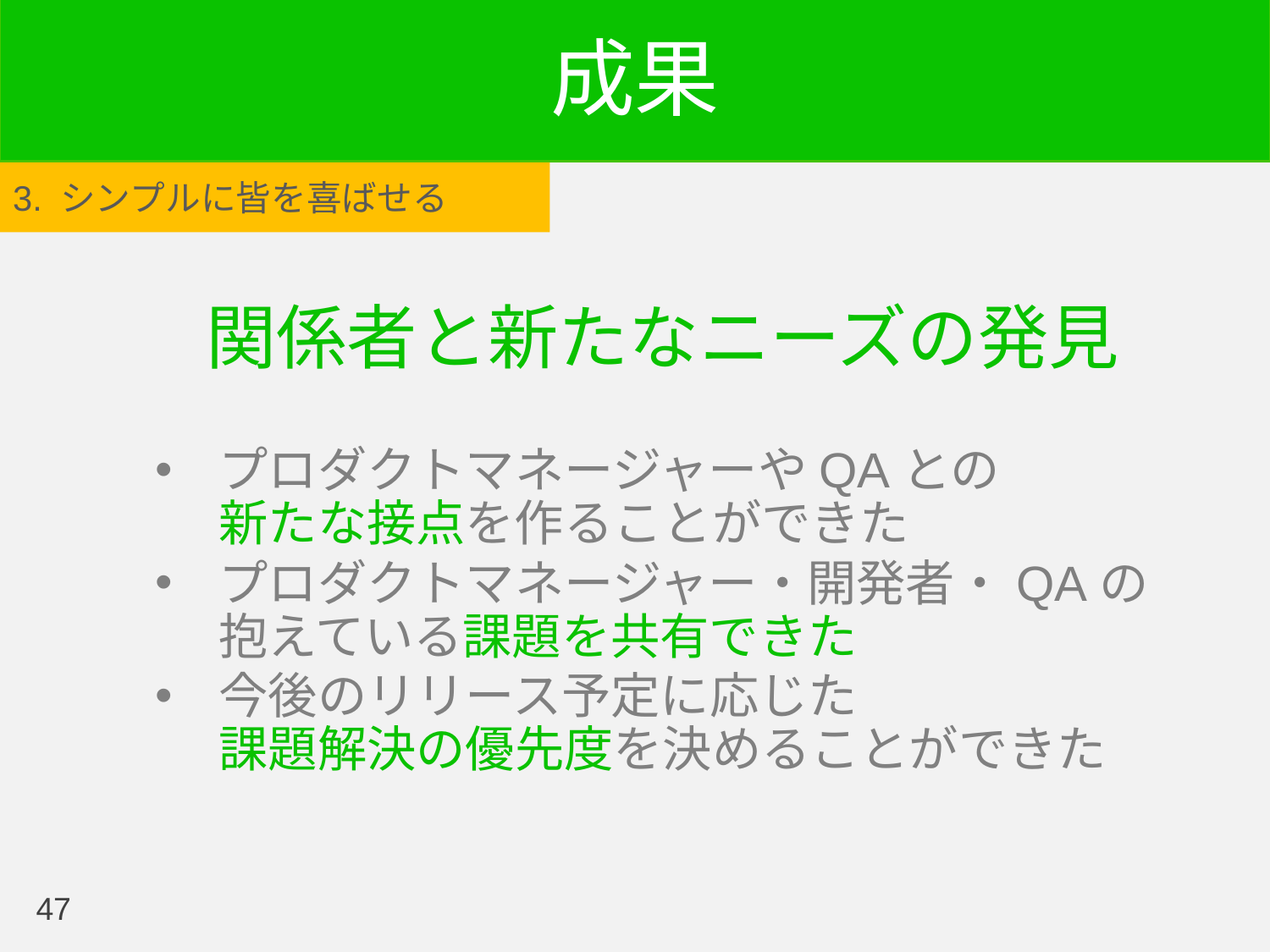

# 成果
3. シンプルに皆を喜ばせる
関係者と新たなニーズの発見

プロダクトマネージャーやQAとの
新たな接点を作ることができた
プロダクトマネージャー・開発者・QAの
抱えている課題を共有できた
今後のリリース予定に応じた
課題解決の優先度を決めることができた
47